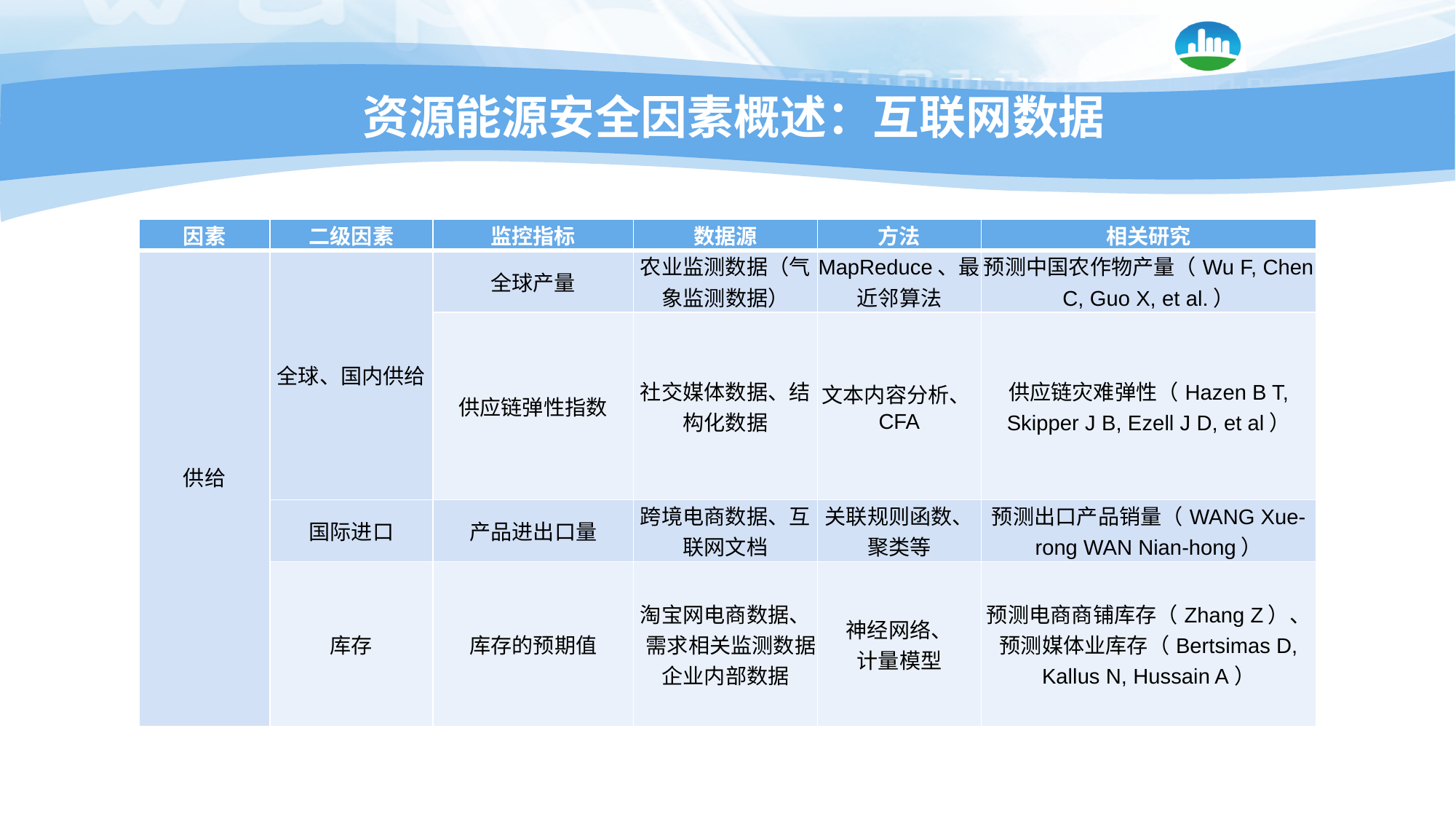

# 资源能源安全因素概述：互联网数据
| 因素 | 二级因素 | 监控指标 | 数据源 | 方法 | 相关研究 |
| --- | --- | --- | --- | --- | --- |
| 供给 | 全球、国内供给 | 全球产量 | 农业监测数据（气象监测数据） | MapReduce、最近邻算法 | 预测中国农作物产量（Wu F, Chen C, Guo X, et al.） |
|  |  | 供应链弹性指数 | 社交媒体数据、结构化数据 | 文本内容分析、CFA | 供应链灾难弹性（Hazen B T, Skipper J B, Ezell J D, et al） |
|  | 国际进口 | 产品进出口量 | 跨境电商数据、互联网文档 | 关联规则函数、聚类等 | 预测出口产品销量（WANG Xue-rong WAN Nian-hong） |
|  | 库存 | 库存的预期值 | 淘宝网电商数据、 需求相关监测数据，企业内部数据 | 神经网络、 计量模型 | 预测电商商铺库存（Zhang Z）、 预测媒体业库存（Bertsimas D, Kallus N, Hussain A） |